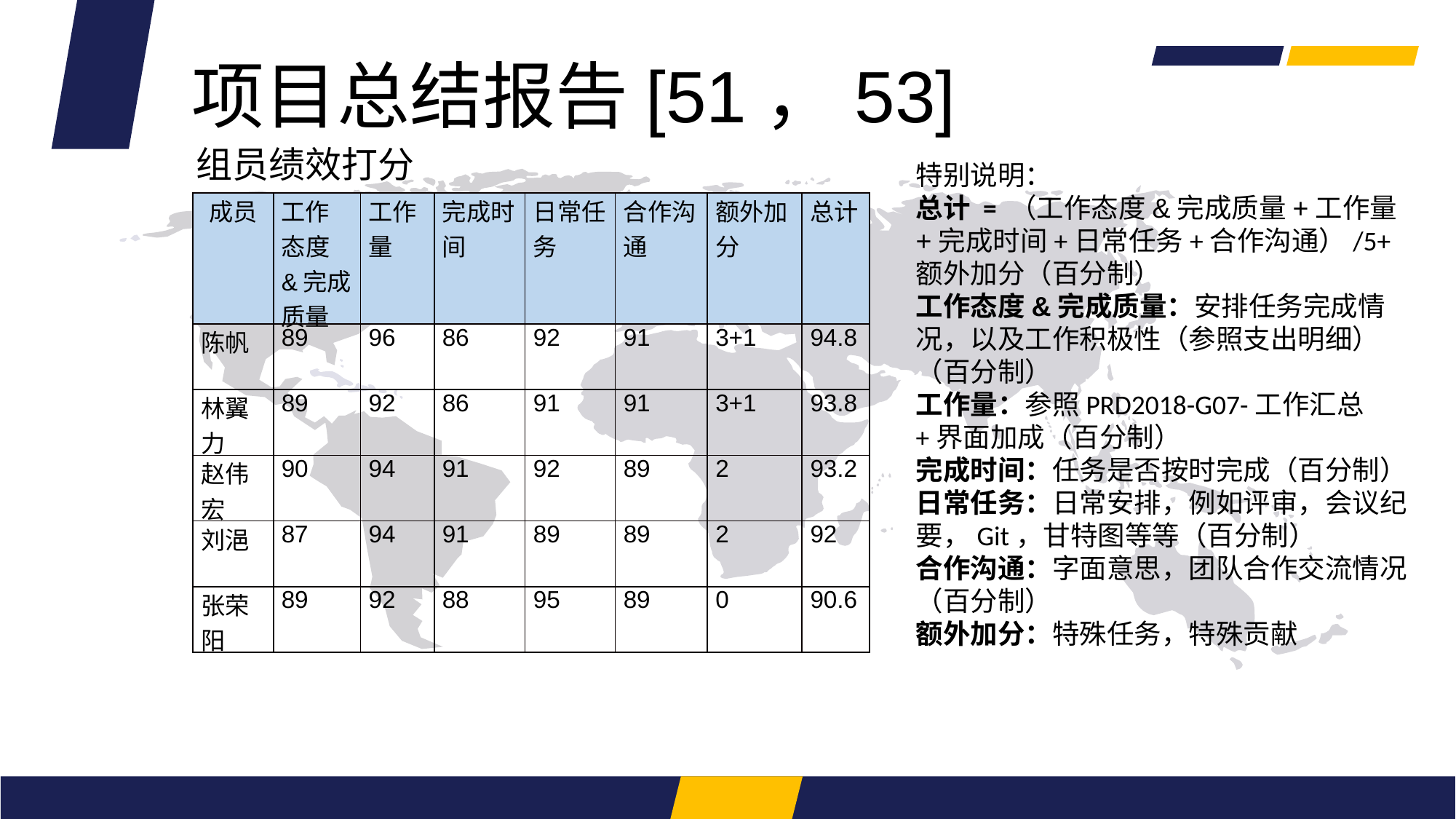

项目总结报告[51，53]

组员绩效打分
特别说明：
总计 = （工作态度&完成质量+工作量+完成时间+日常任务+合作沟通）/5+额外加分（百分制）
工作态度&完成质量：安排任务完成情况，以及工作积极性（参照支出明细）（百分制）
工作量：参照PRD2018-G07-工作汇总+界面加成（百分制）
完成时间：任务是否按时完成（百分制）
日常任务：日常安排，例如评审，会议纪要，Git，甘特图等等（百分制）
合作沟通：字面意思，团队合作交流情况（百分制）
额外加分：特殊任务，特殊贡献

| 成员 | 工作态度&完成质量 | 工作量 | 完成时间 | 日常任务 | 合作沟通 | 额外加分 | 总计 |
| --- | --- | --- | --- | --- | --- | --- | --- |
| 陈帆 | 89 | 96 | 86 | 92 | 91 | 3+1 | 94.8 |
| 林翼力 | 89 | 92 | 86 | 91 | 91 | 3+1 | 93.8 |
| 赵伟宏 | 90 | 94 | 91 | 92 | 89 | 2 | 93.2 |
| 刘浥 | 87 | 94 | 91 | 89 | 89 | 2 | 92 |
| 张荣阳 | 89 | 92 | 88 | 95 | 89 | 0 | 90.6 |